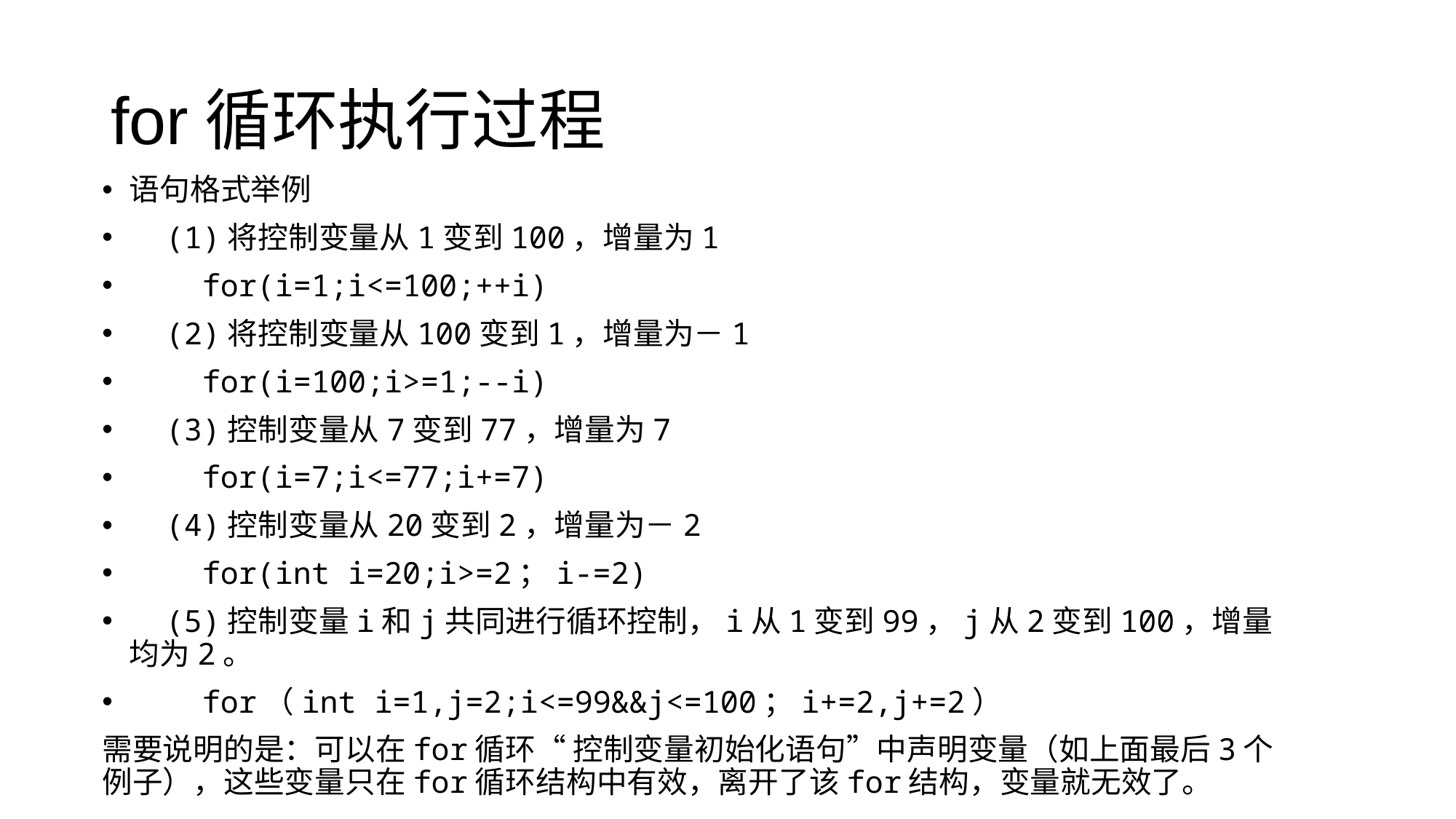

# for循环执行过程
语句格式举例
  (1)将控制变量从1变到100，增量为1
    for(i=1;i<=100;++i)
  (2)将控制变量从100变到1，增量为－1
    for(i=100;i>=1;--i)
  (3)控制变量从7变到77，增量为7
    for(i=7;i<=77;i+=7)
  (4)控制变量从20变到2，增量为－2
    for(int i=20;i>=2；i-=2)
  (5)控制变量i和j共同进行循环控制，i从1变到99，j从2变到100，增量均为2。
    for（int i=1,j=2;i<=99&&j<=100；i+=2,j+=2）
需要说明的是：可以在for循环“ 控制变量初始化语句”中声明变量（如上面最后3个例子），这些变量只在for循环结构中有效，离开了该for结构，变量就无效了。